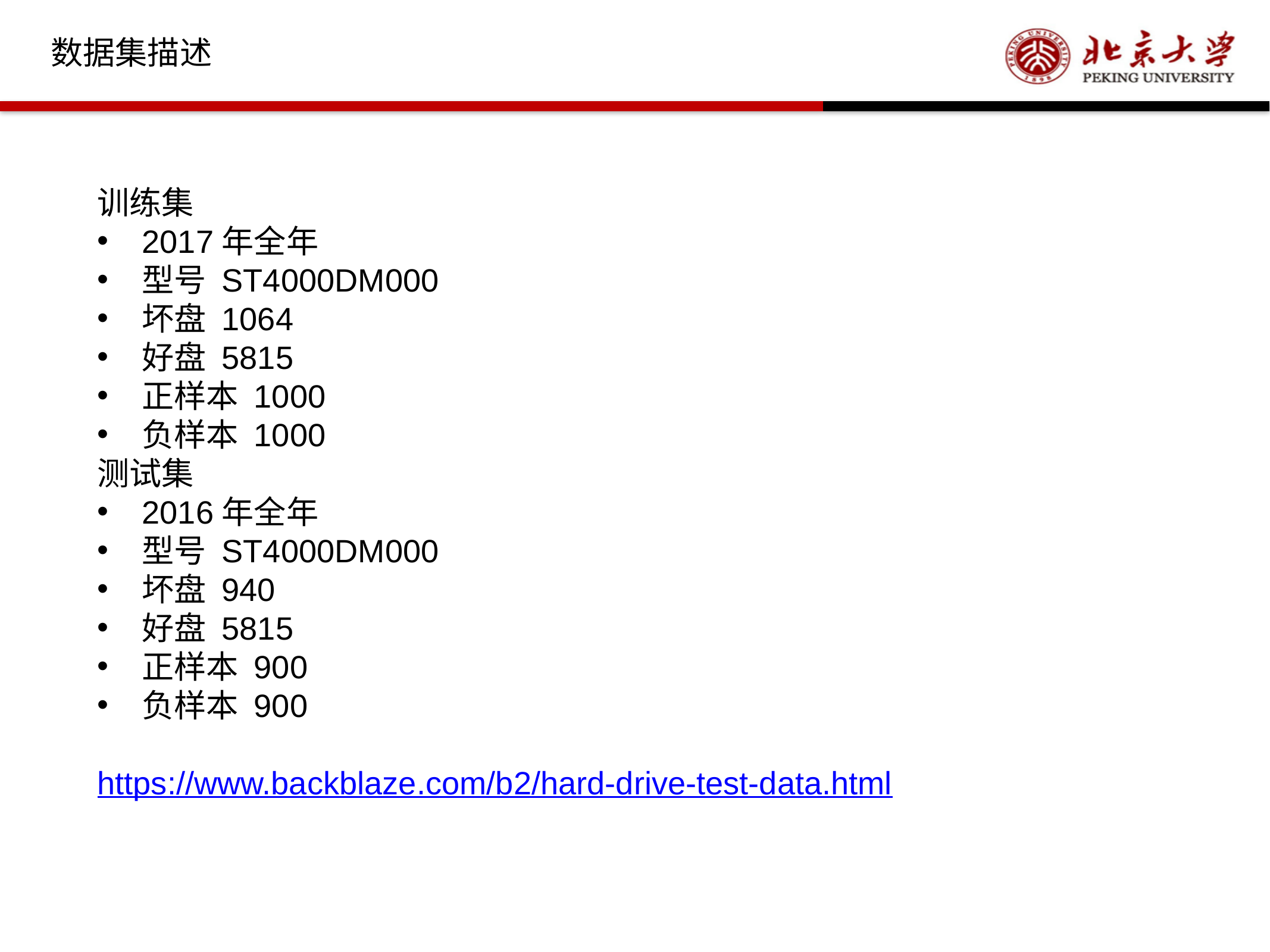

数据集描述

训练集
2017年全年
型号 ST4000DM000
坏盘 1064
好盘 5815
正样本 1000
负样本 1000
测试集
2016年全年
型号 ST4000DM000
坏盘 940
好盘 5815
正样本 900
负样本 900

https://www.backblaze.com/b2/hard-drive-test-data.html